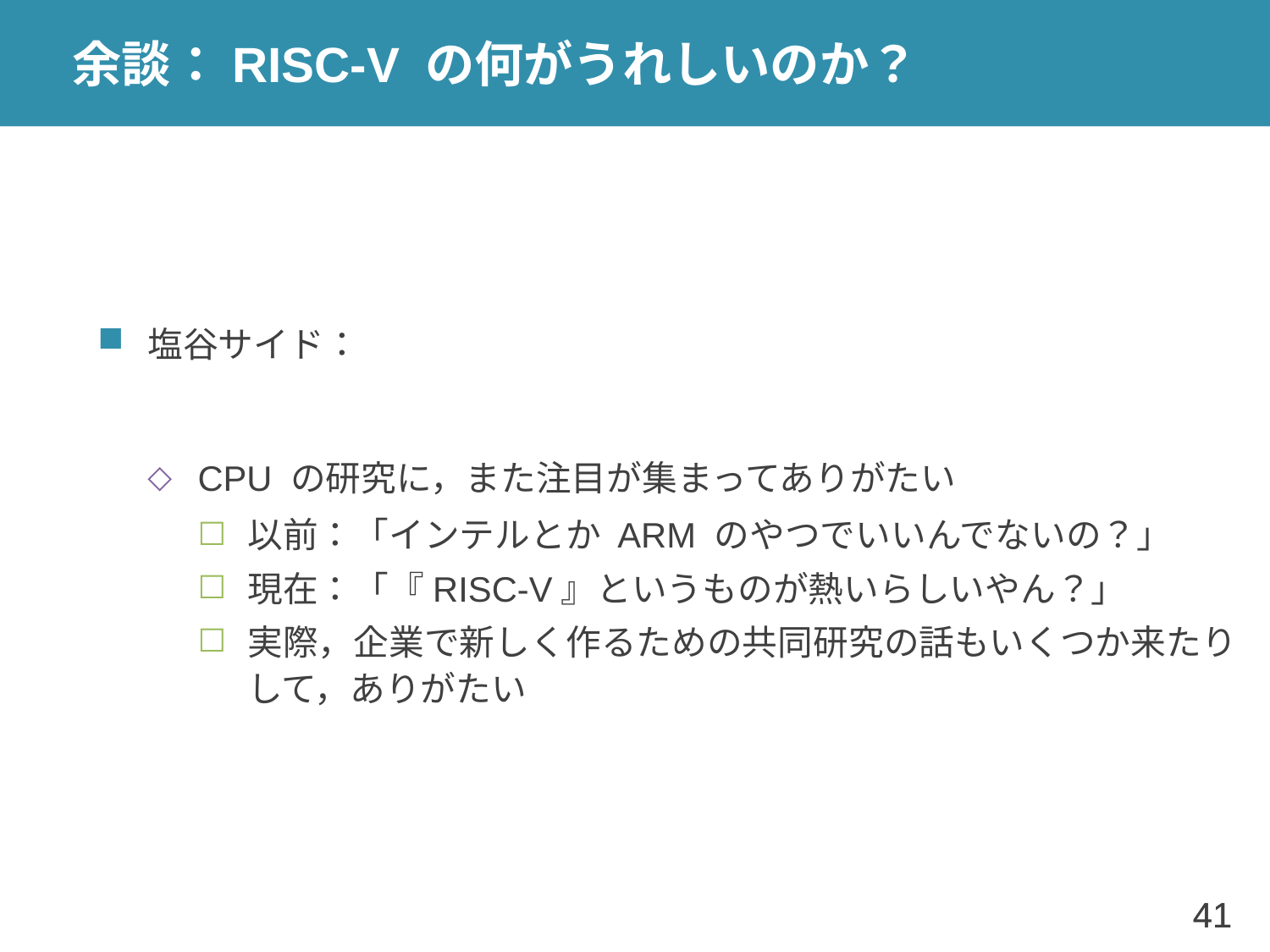

# 余談：RISC-V の何がうれしいのか？
塩谷サイド：

CPU の研究に，また注目が集まってありがたい
以前：「インテルとか ARM のやつでいいんでないの？」
現在：「『RISC-V』というものが熱いらしいやん？」
実際，企業で新しく作るための共同研究の話もいくつか来たりして，ありがたい